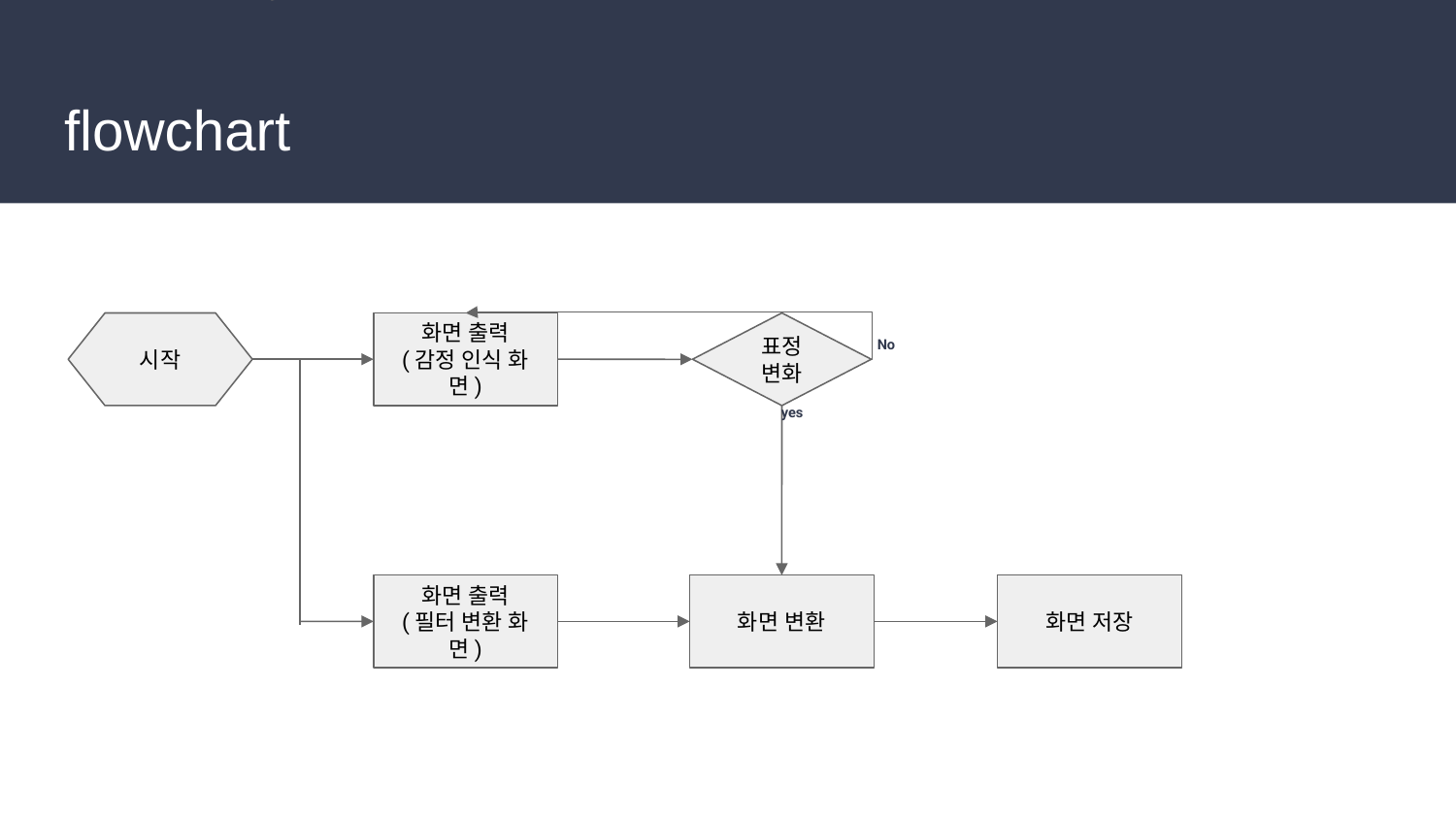

# flowchart
시작
화면 출력
(감정 인식 화면)
표정변화
No
yes
화면 출력
(필터 변환 화면)
화면 변환
화면 저장